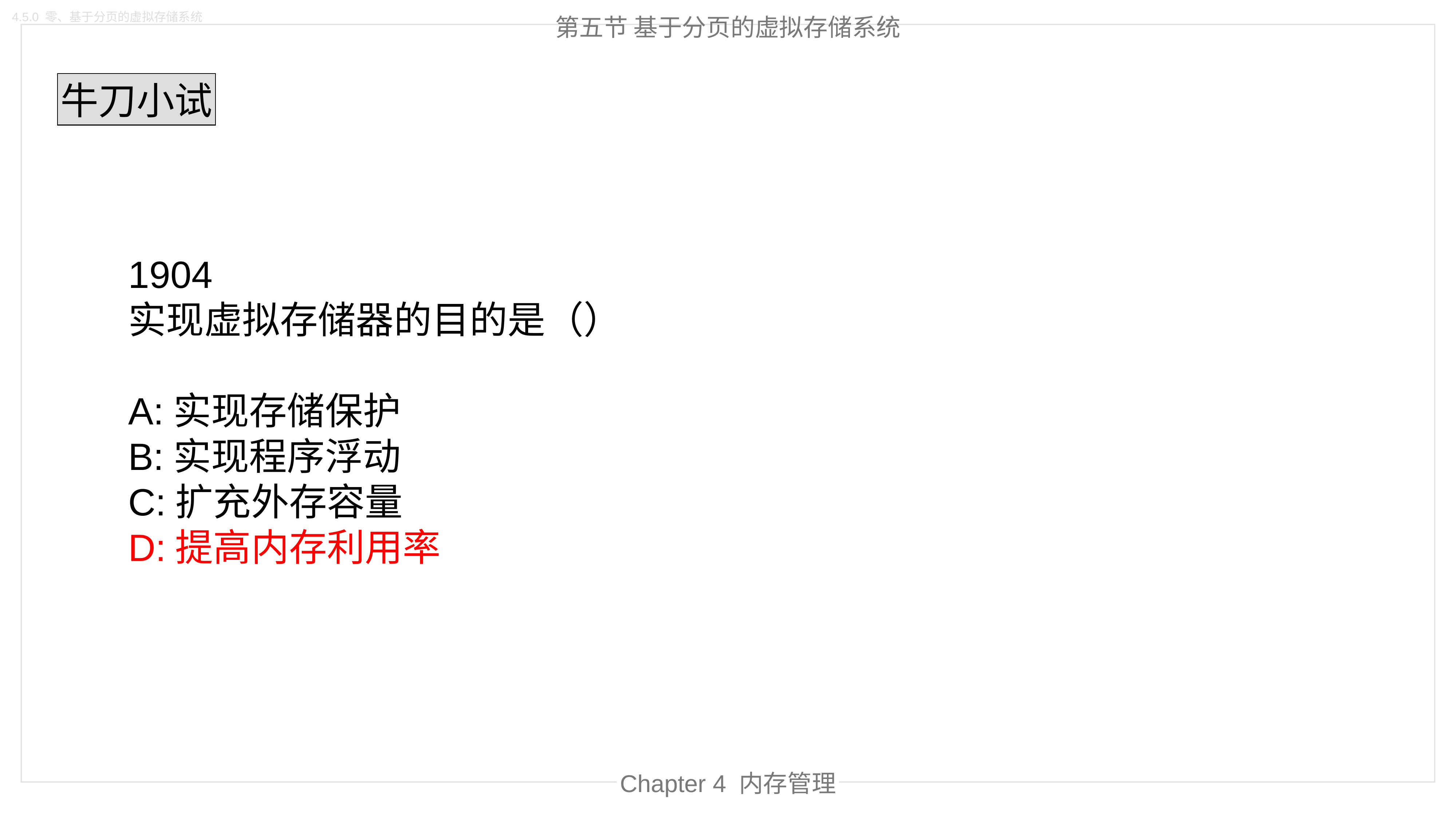

4.5.0 零、基于分页的虚拟存储系统
第五节 基于分页的虚拟存储系统

牛刀小试
1904
实现虚拟存储器的目的是（）

A:实现存储保护
B:实现程序浮动
C:扩充外存容量
D:提高内存利用率
Chapter 4 内存管理